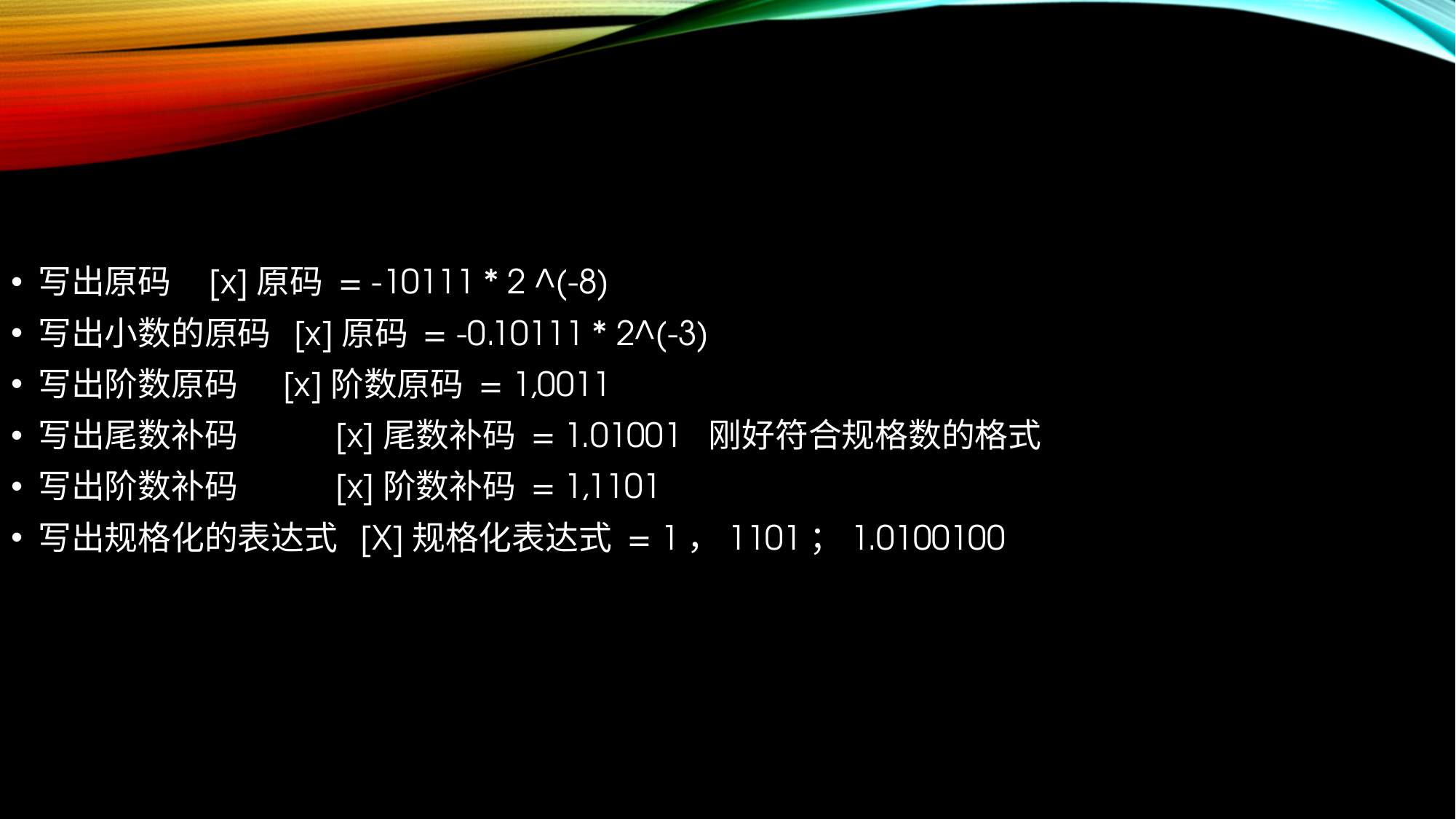

写出原码    [x]原码 = -10111 * 2 ^(-8)
写出小数的原码  [x]原码 = -0.10111 * 2^(-3)
写出阶数原码     [x]阶数原码 = 1,0011
写出尾数补码            [x]尾数补码 = 1.01001  刚好符合规格数的格式
写出阶数补码            [x]阶数补码 = 1,1101
写出规格化的表达式  [X]规格化表达式 = 1，1101；1.0100100